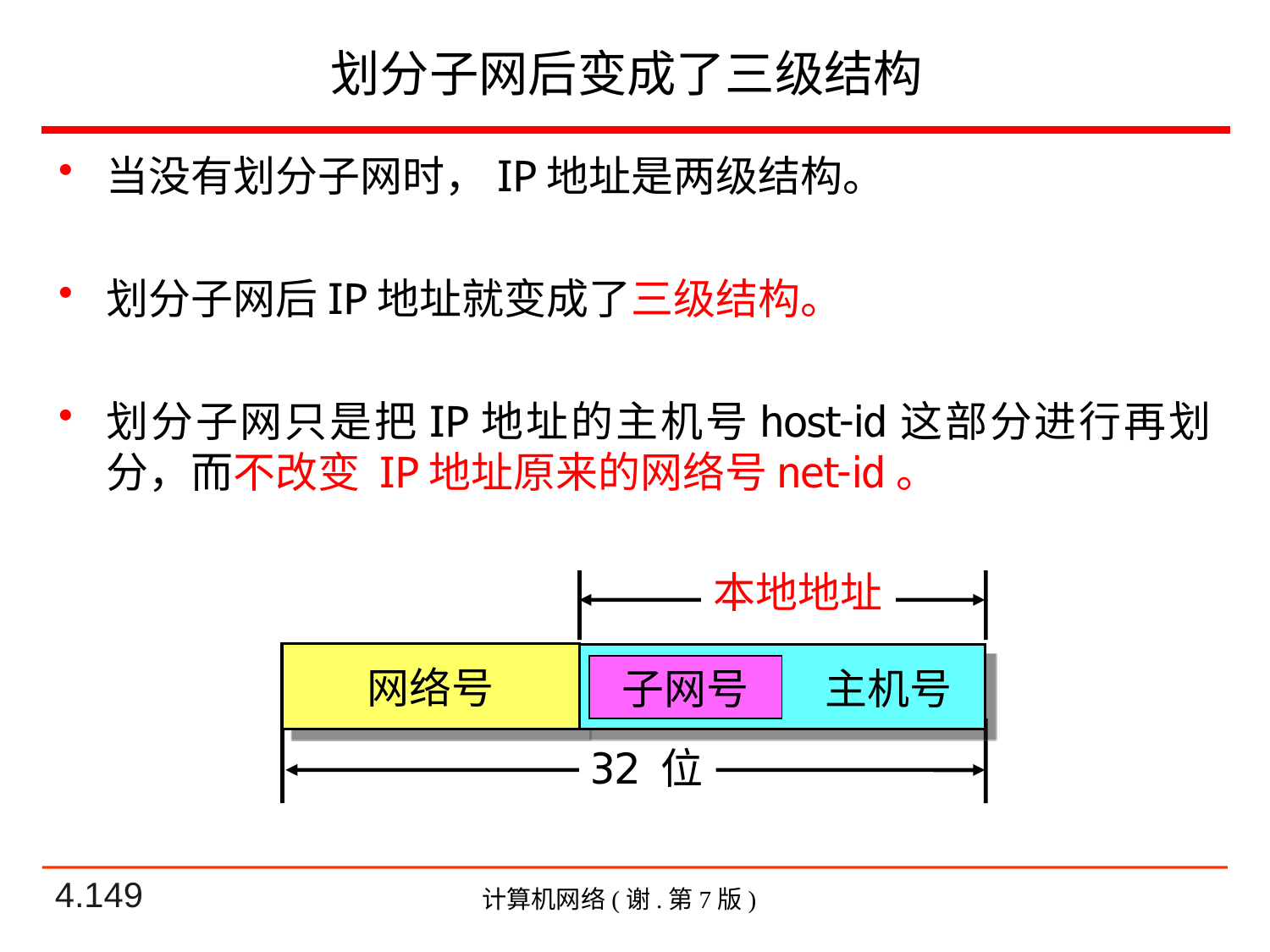

# 划分子网后变成了三级结构
当没有划分子网时，IP地址是两级结构。

划分子网后IP地址就变成了三级结构。

划分子网只是把IP地址的主机号host-id这部分进行再划分，而不改变 IP地址原来的网络号net-id。
本地地址

32 位

网络号

主机号
子网号